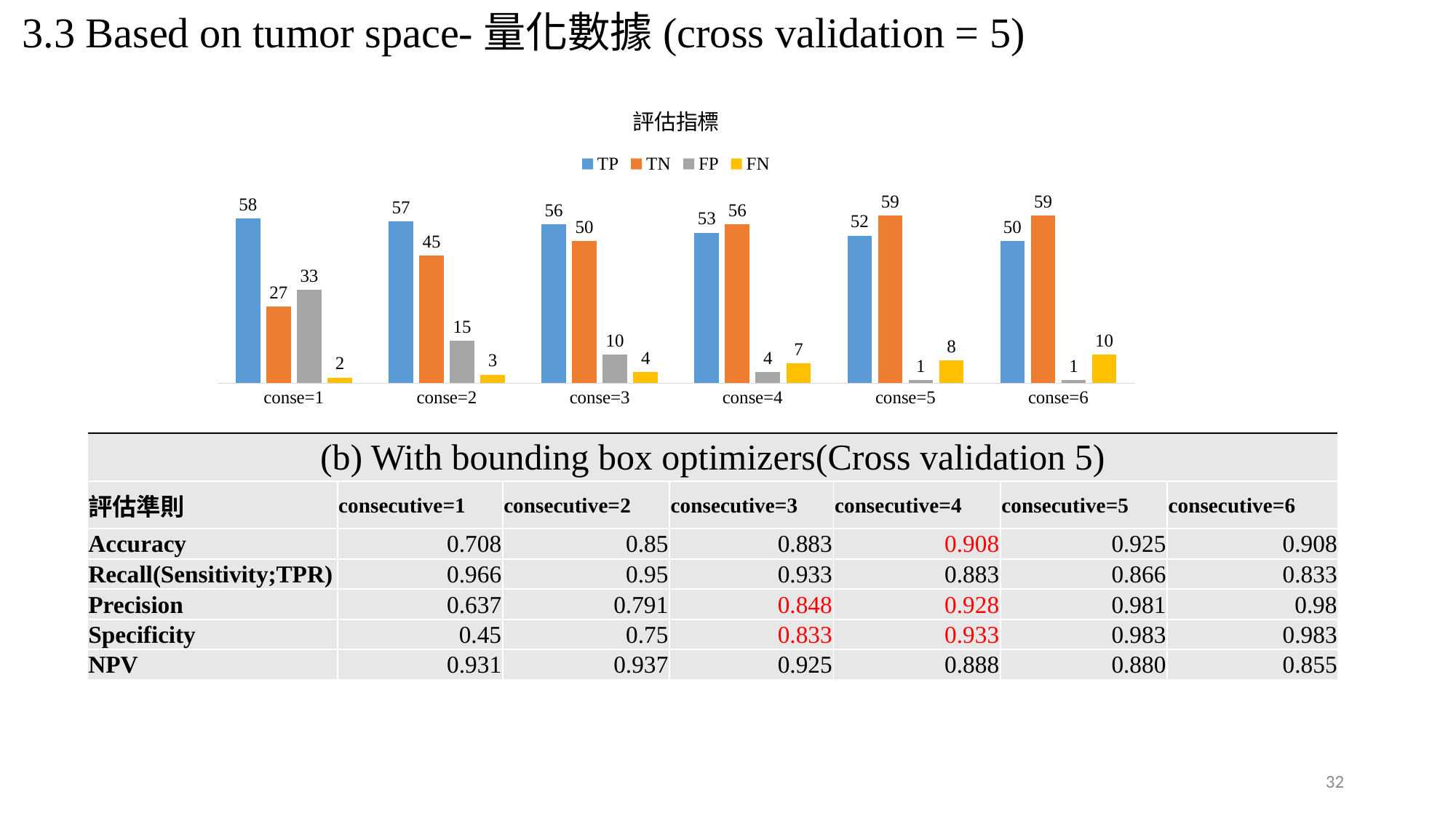

3.3 Based on tumor space-量化數據(cross validation = 5)

### Chart: 評估指標

| Category | TP | TN | FP | FN |
|---|---|---|---|---|
| conse=1 | 58.0 | 27.0 | 33.0 | 2.0 |
| conse=2 | 57.0 | 45.0 | 15.0 | 3.0 |
| conse=3 | 56.0 | 50.0 | 10.0 | 4.0 |
| conse=4 | 53.0 | 56.0 | 4.0 | 7.0 |
| conse=5 | 52.0 | 59.0 | 1.0 | 8.0 |
| conse=6 | 50.0 | 59.0 | 1.0 | 10.0 |
| (b) With bounding box optimizers(Cross validation 5) |  |  |  |  |  |  |
| --- | --- | --- | --- | --- | --- | --- |
| 評估準則 | consecutive=1 | consecutive=2 | consecutive=3 | consecutive=4 | consecutive=5 | consecutive=6 |
| Accuracy | 0.708 | 0.85 | 0.883 | 0.908 | 0.925 | 0.908 |
| Recall(Sensitivity;TPR) | 0.966 | 0.95 | 0.933 | 0.883 | 0.866 | 0.833 |
| Precision | 0.637 | 0.791 | 0.848 | 0.928 | 0.981 | 0.98 |
| Specificity | 0.45 | 0.75 | 0.833 | 0.933 | 0.983 | 0.983 |
| NPV | 0.931 | 0.937 | 0.925 | 0.888 | 0.880 | 0.855 |
32